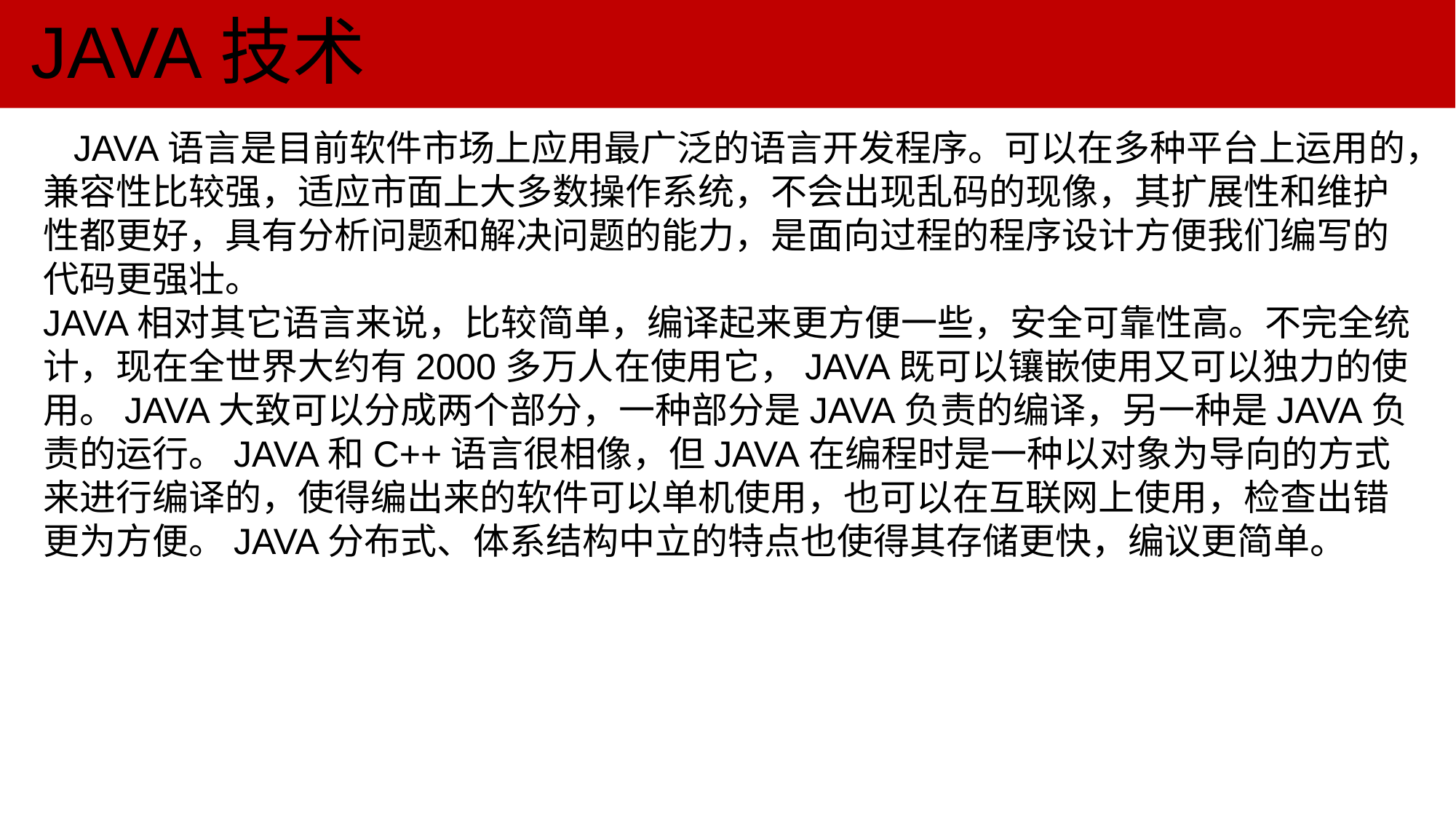

JAVA技术
   JAVA语言是目前软件市场上应用最广泛的语言开发程序。可以在多种平台上运用的，兼容性比较强，适应市面上大多数操作系统，不会出现乱码的现像，其扩展性和维护性都更好，具有分析问题和解决问题的能力，是面向过程的程序设计方便我们编写的代码更强壮。
JAVA相对其它语言来说，比较简单，编译起来更方便一些，安全可靠性高。不完全统计，现在全世界大约有2000多万人在使用它，JAVA既可以镶嵌使用又可以独力的使用。JAVA大致可以分成两个部分，一种部分是JAVA负责的编译，另一种是JAVA负责的运行。JAVA和C++语言很相像，但JAVA在编程时是一种以对象为导向的方式来进行编译的，使得编出来的软件可以单机使用，也可以在互联网上使用，检查出错更为方便。JAVA分布式、体系结构中立的特点也使得其存储更快，编议更简单。